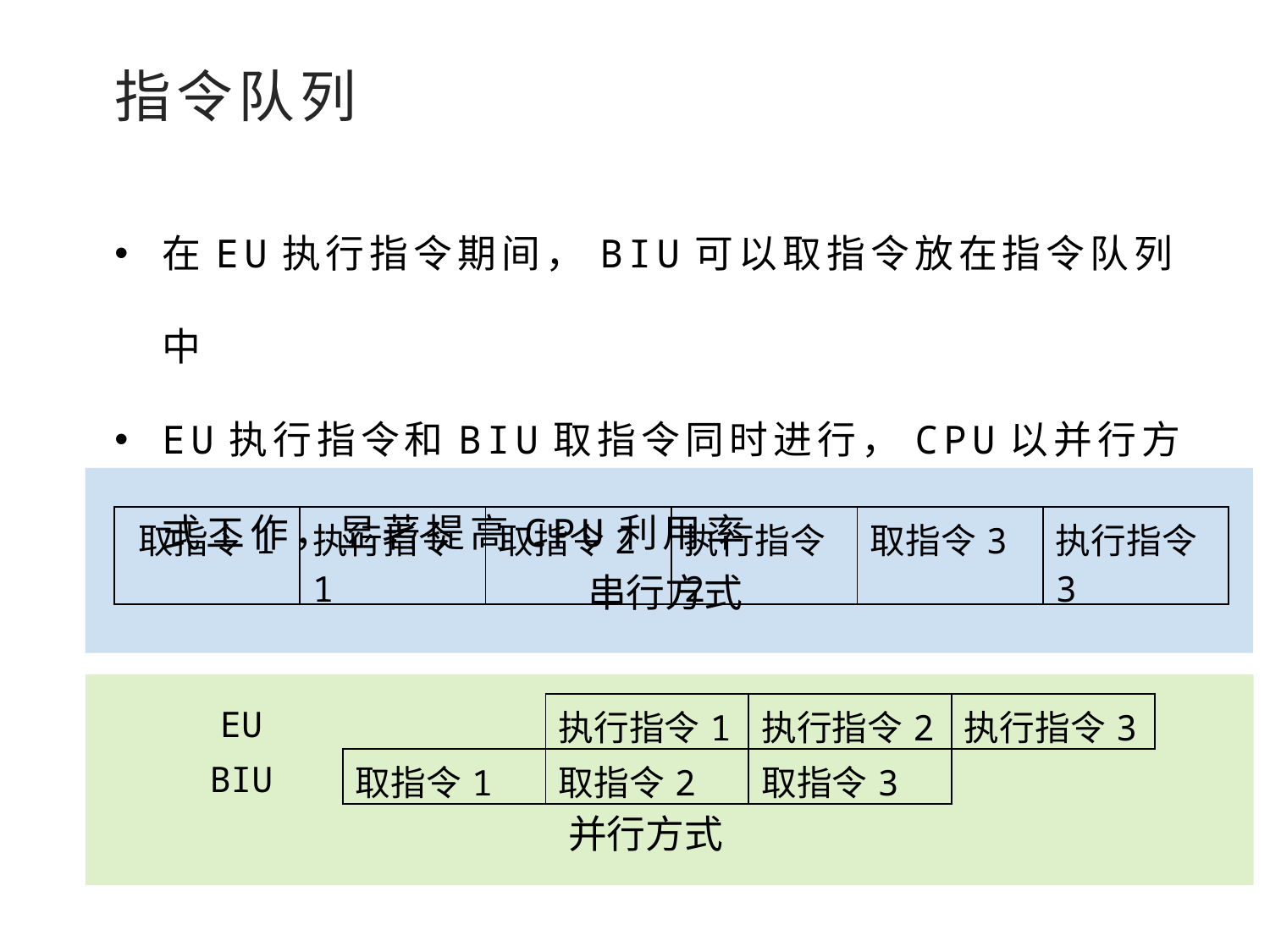

指令队列
在EU执行指令期间，BIU可以取指令放在指令队列中
EU执行指令和BIU取指令同时进行，CPU以并行方式工作，显著提高CPU利用率

| 取指令1 | 执行指令1 | 取指令2 | 执行指令2 | 取指令3 | 执行指令3 |
| --- | --- | --- | --- | --- | --- |
串行方式

| EU |  | 执行指令1 | 执行指令2 | 执行指令3 |
| --- | --- | --- | --- | --- |
| BIU | 取指令1 | 取指令2 | 取指令3 |  |
并行方式